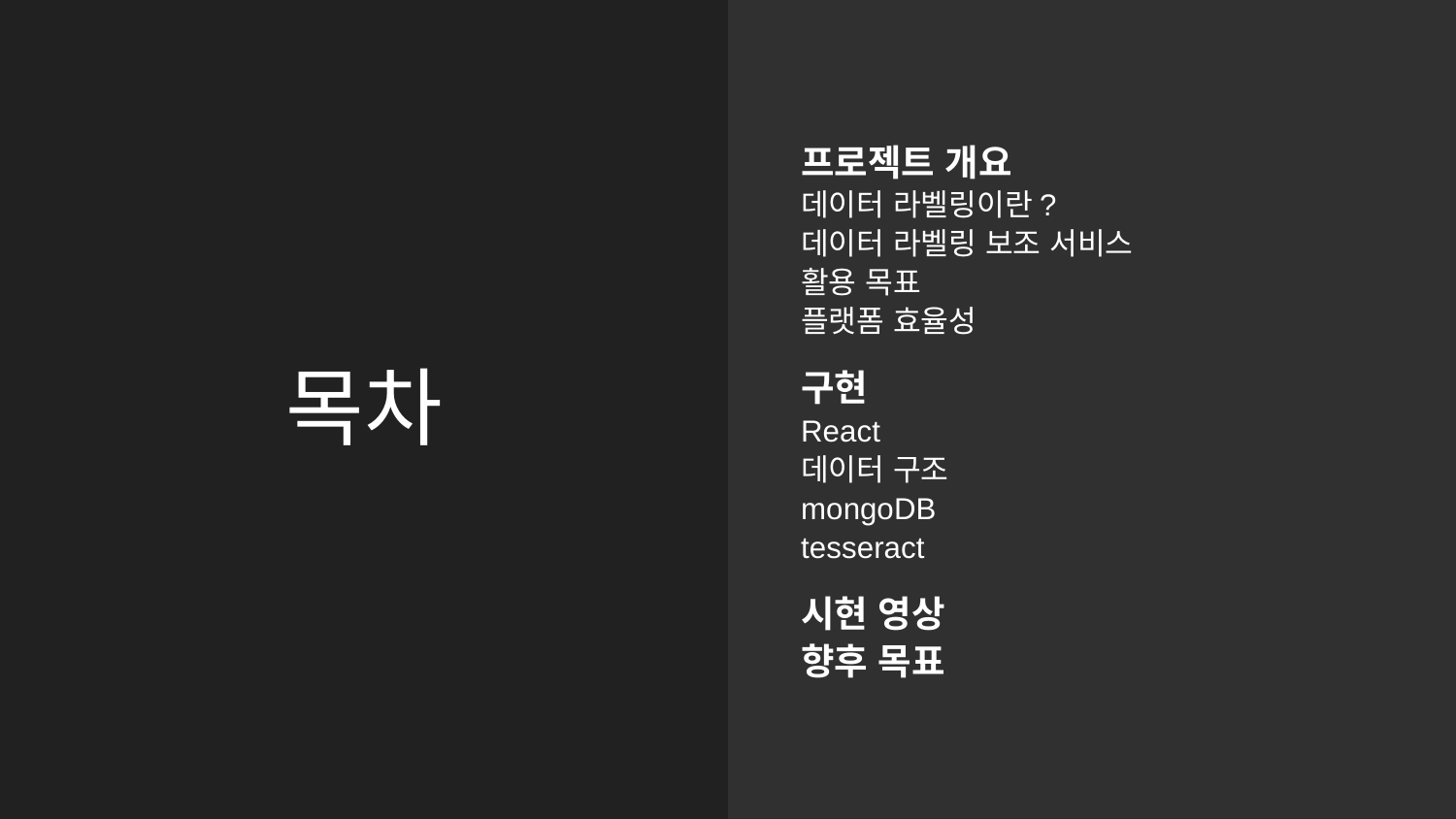

프로젝트 개요
데이터 라벨링이란?
데이터 라벨링 보조 서비스
활용 목표
플랫폼 효율성
구현
React
데이터 구조
mongoDB
tesseract
시현 영상
향후 목표
# 목차